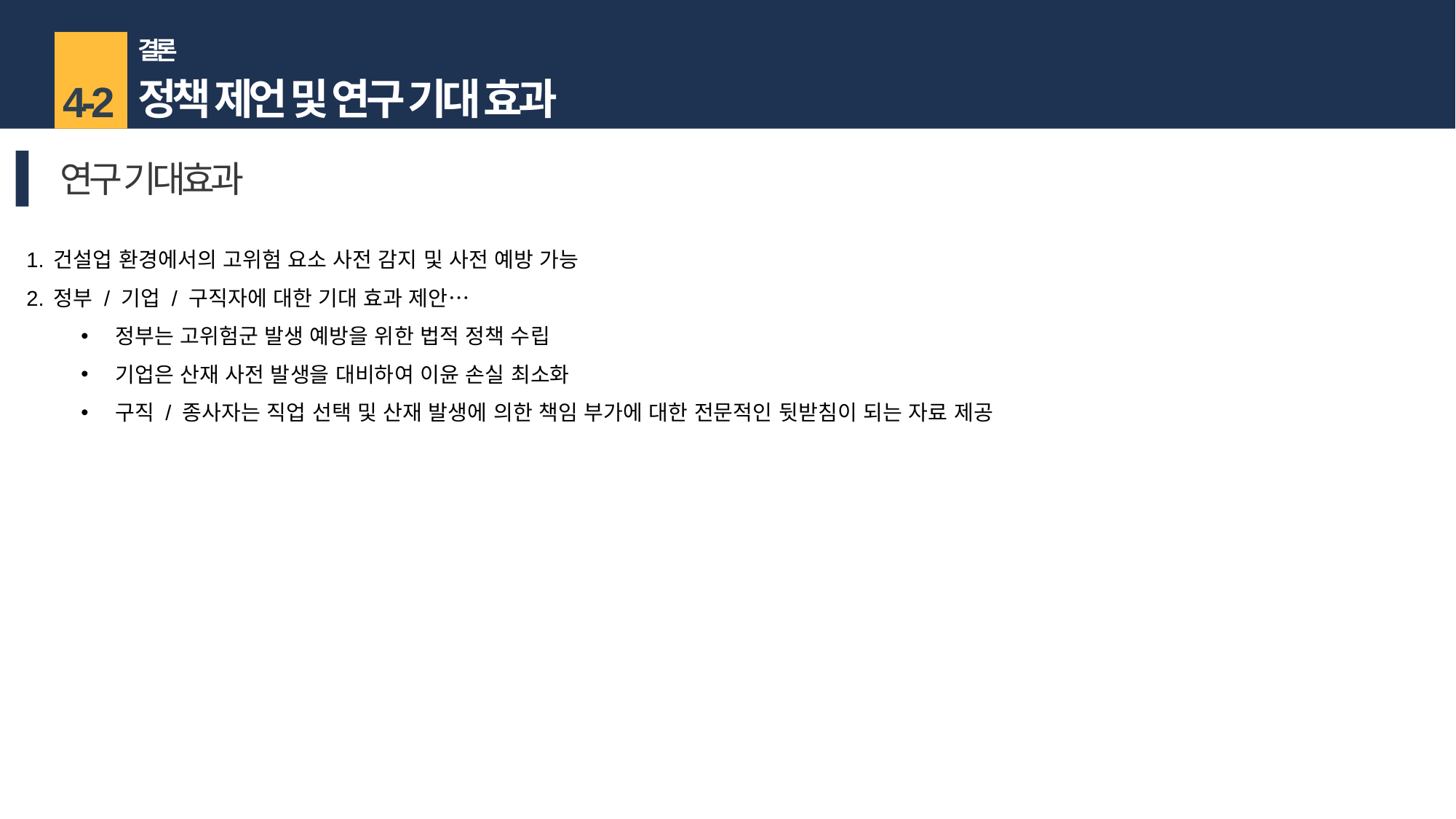

결론

정책 제언 및 연구 기대 효과
4-2

연구 기대효과
건설업 환경에서의 고위험 요소 사전 감지 및 사전 예방 가능
정부 / 기업 / 구직자에 대한 기대 효과 제안…
정부는 고위험군 발생 예방을 위한 법적 정책 수립
기업은 산재 사전 발생을 대비하여 이윤 손실 최소화
구직 / 종사자는 직업 선택 및 산재 발생에 의한 책임 부가에 대한 전문적인 뒷받침이 되는 자료 제공